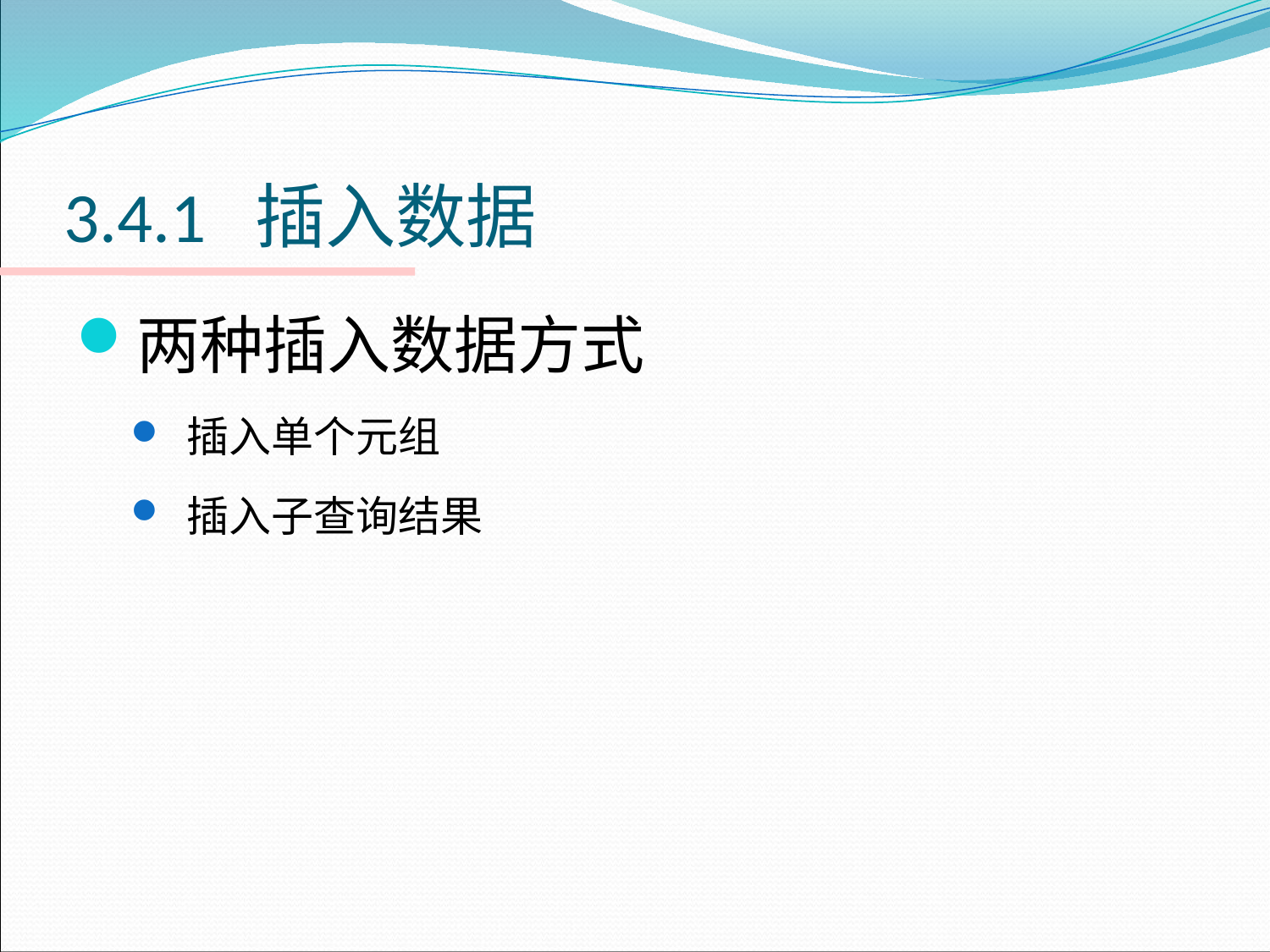

# 3.4.1  插入数据
两种插入数据方式
 插入单个元组
 插入子查询结果

356